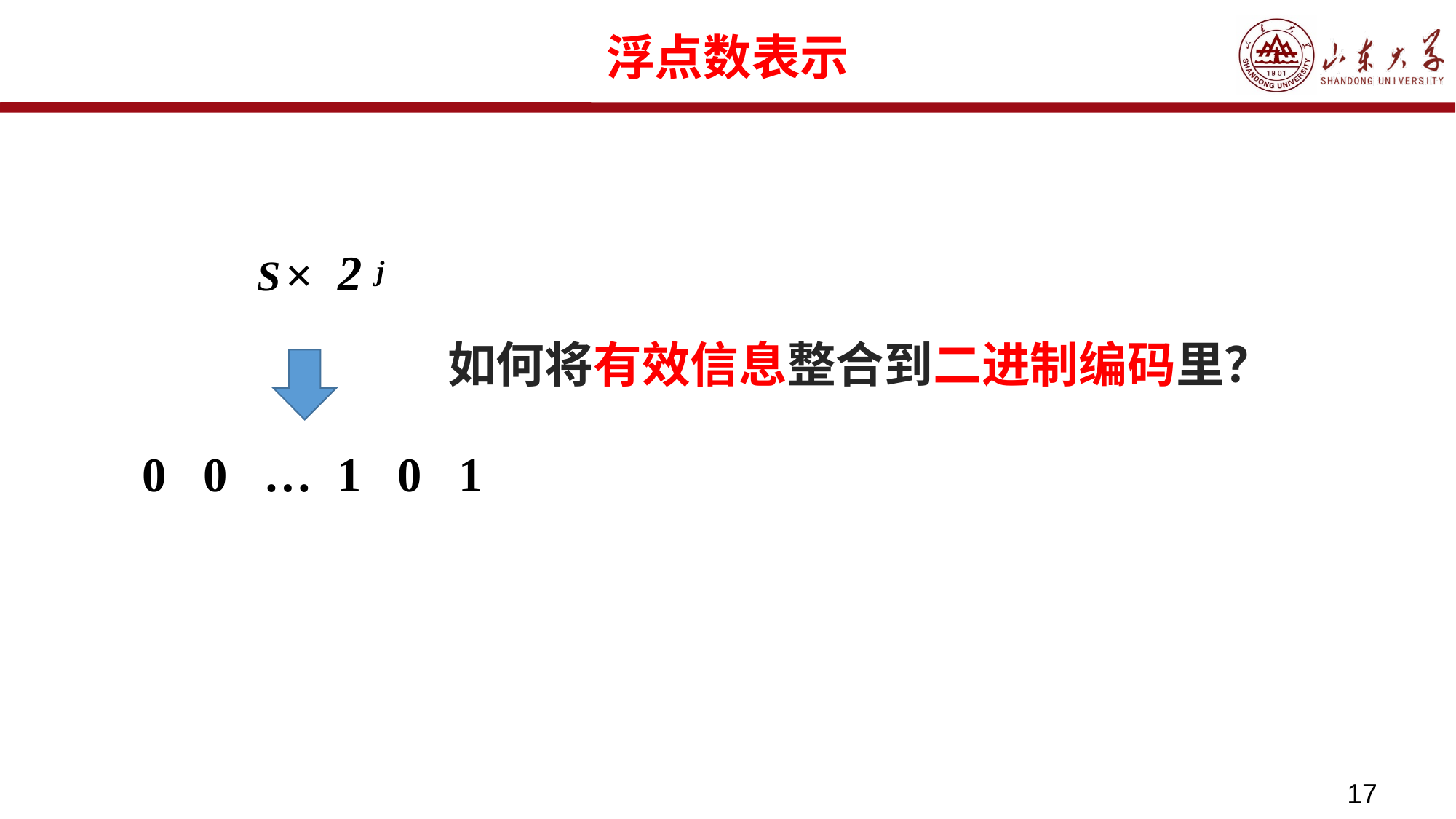

# 浮点数表示
2
×
j
S
如何将有效信息整合到二进制编码里？

0   0   …  1   0   1
17